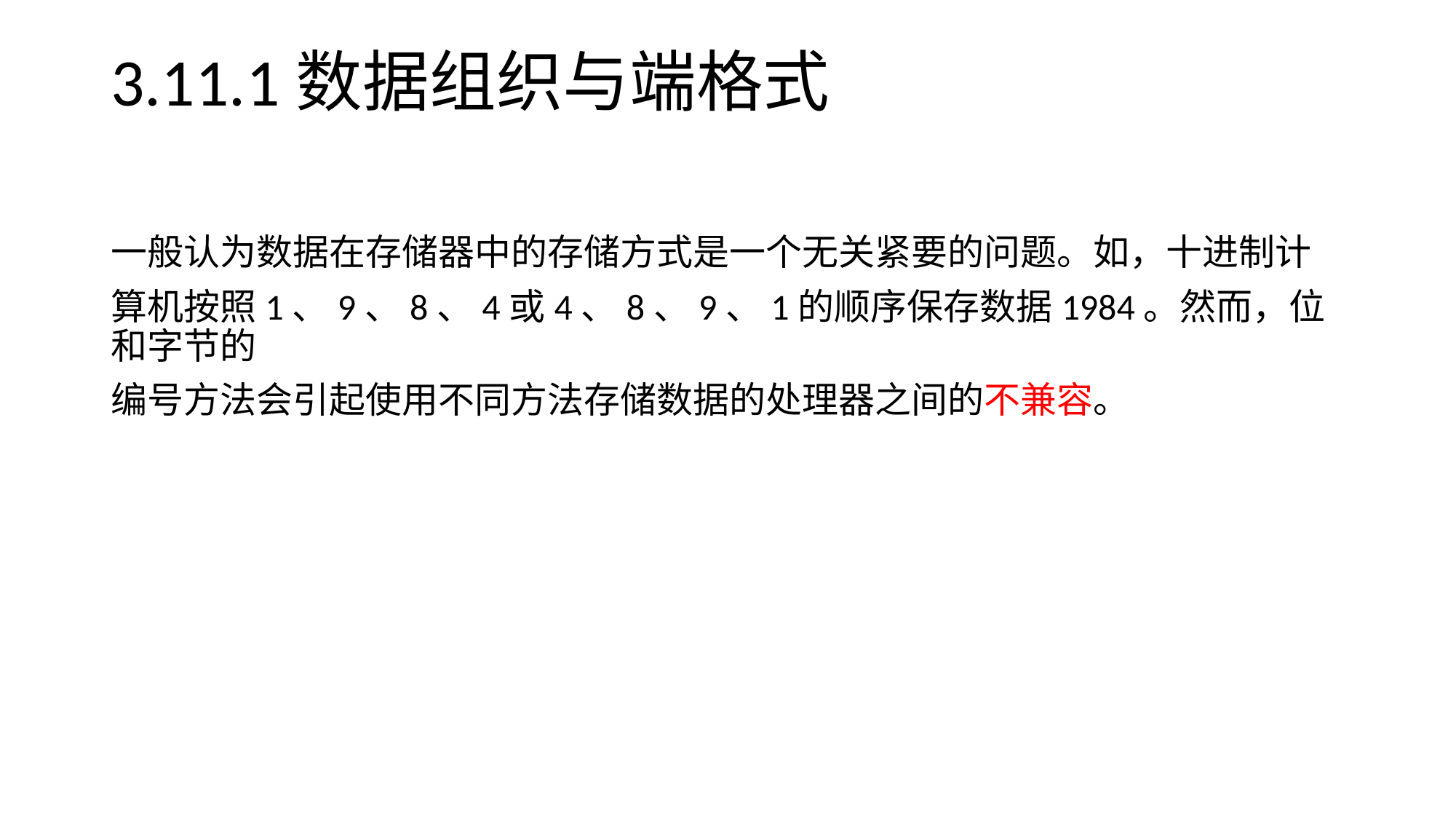

# 3.11.1数据组织与端格式

一般认为数据在存储器中的存储方式是一个无关紧要的问题。如，十进制计
算机按照1、9、8、4或4、8、9、1的顺序保存数据1984。然而，位和字节的
编号方法会引起使用不同方法存储数据的处理器之间的不兼容。